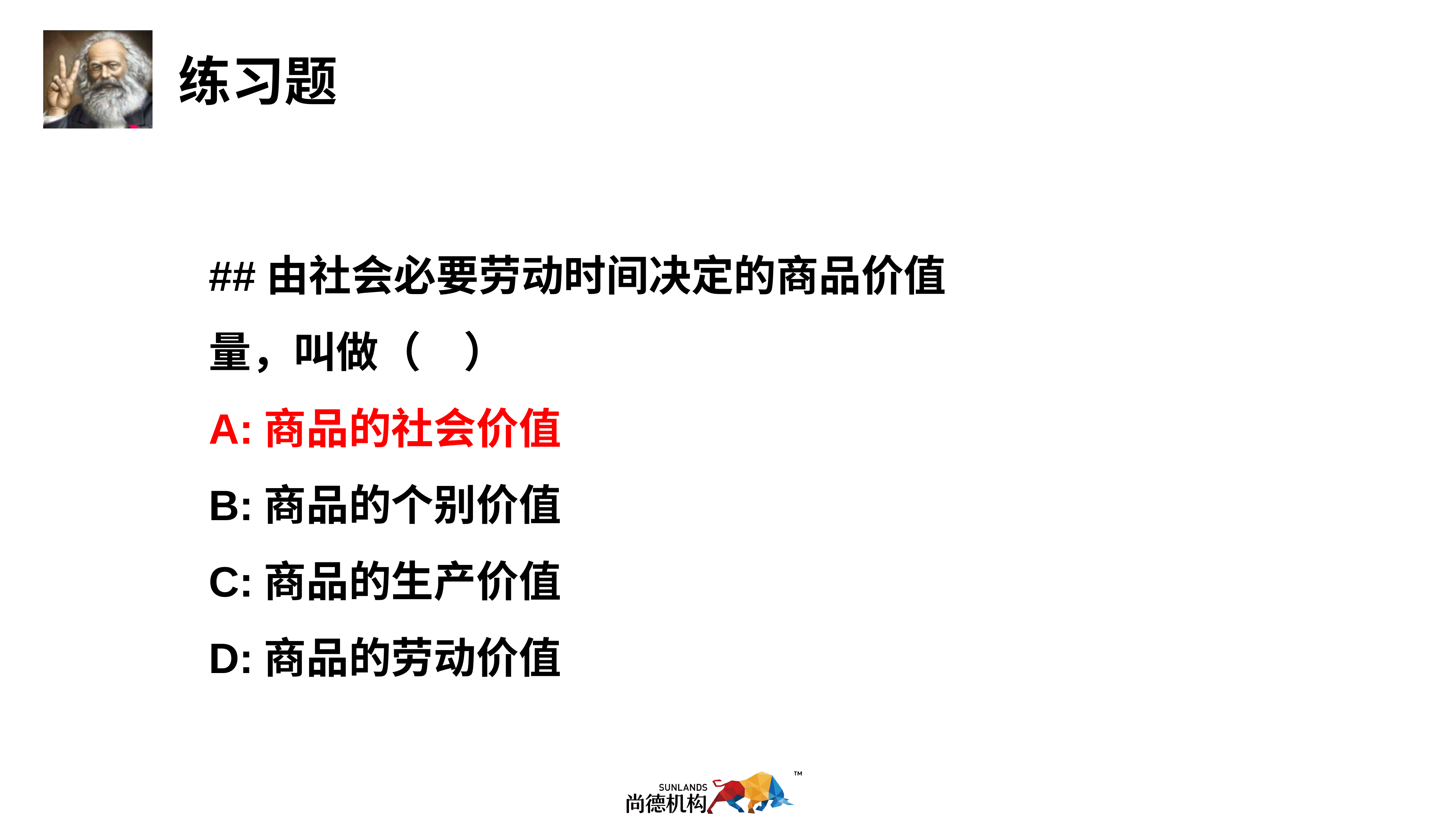

##由社会必要劳动时间决定的商品价值量，叫做（　）
A:商品的社会价值
B:商品的个别价值
C:商品的生产价值
D:商品的劳动价值